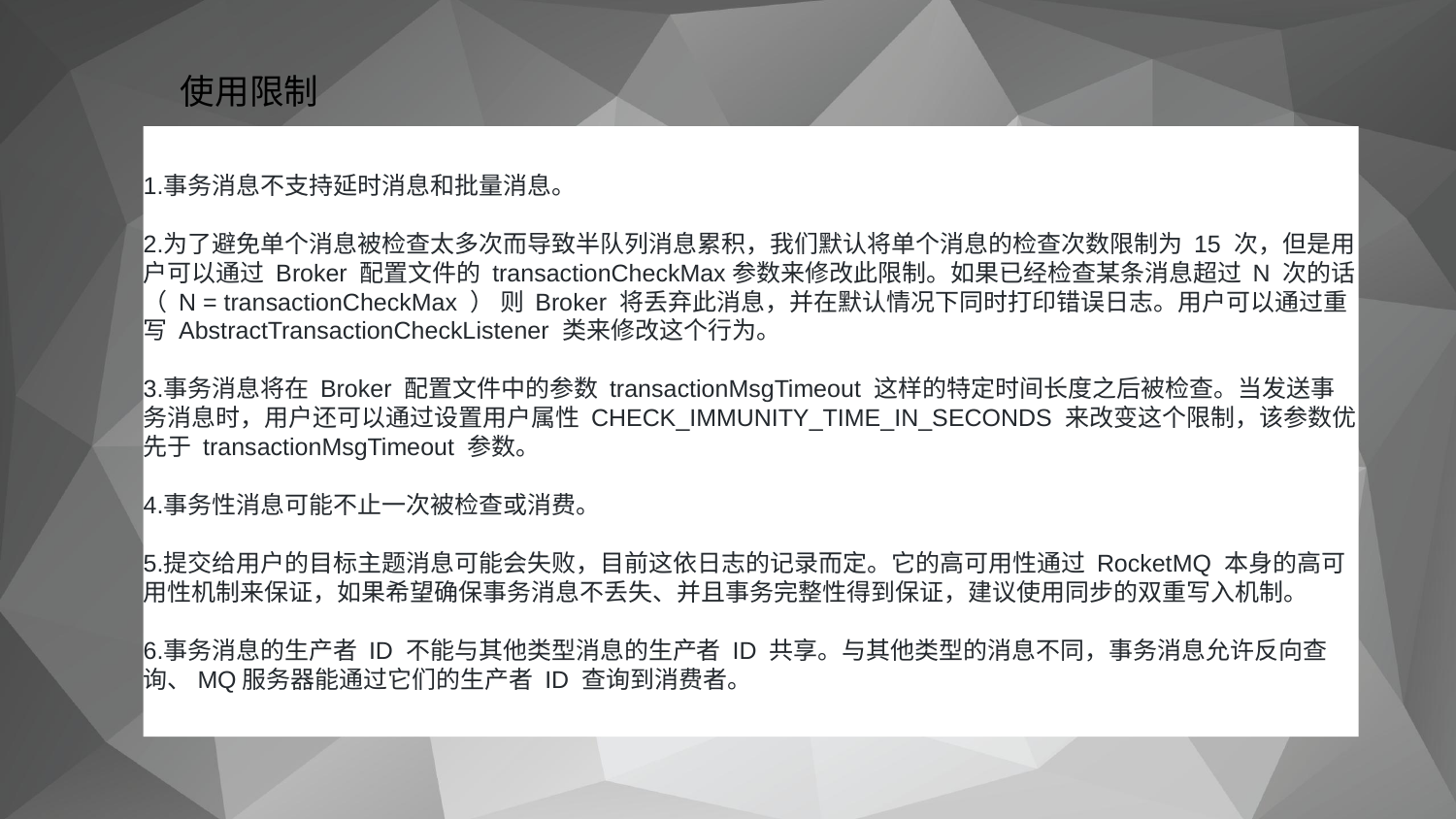

# 使用限制

事务消息不支持延时消息和批量消息。

为了避免单个消息被检查太多次而导致半队列消息累积，我们默认将单个消息的检查次数限制为 15 次，但是用户可以通过 Broker 配置文件的 transactionCheckMax参数来修改此限制。如果已经检查某条消息超过 N 次的话（ N = transactionCheckMax ） 则 Broker 将丢弃此消息，并在默认情况下同时打印错误日志。用户可以通过重写 AbstractTransactionCheckListener 类来修改这个行为。

事务消息将在 Broker 配置文件中的参数 transactionMsgTimeout 这样的特定时间长度之后被检查。当发送事务消息时，用户还可以通过设置用户属性 CHECK_IMMUNITY_TIME_IN_SECONDS 来改变这个限制，该参数优先于 transactionMsgTimeout 参数。

事务性消息可能不止一次被检查或消费。

提交给用户的目标主题消息可能会失败，目前这依日志的记录而定。它的高可用性通过 RocketMQ 本身的高可用性机制来保证，如果希望确保事务消息不丢失、并且事务完整性得到保证，建议使用同步的双重写入机制。

事务消息的生产者 ID 不能与其他类型消息的生产者 ID 共享。与其他类型的消息不同，事务消息允许反向查询、MQ服务器能通过它们的生产者 ID 查询到消费者。